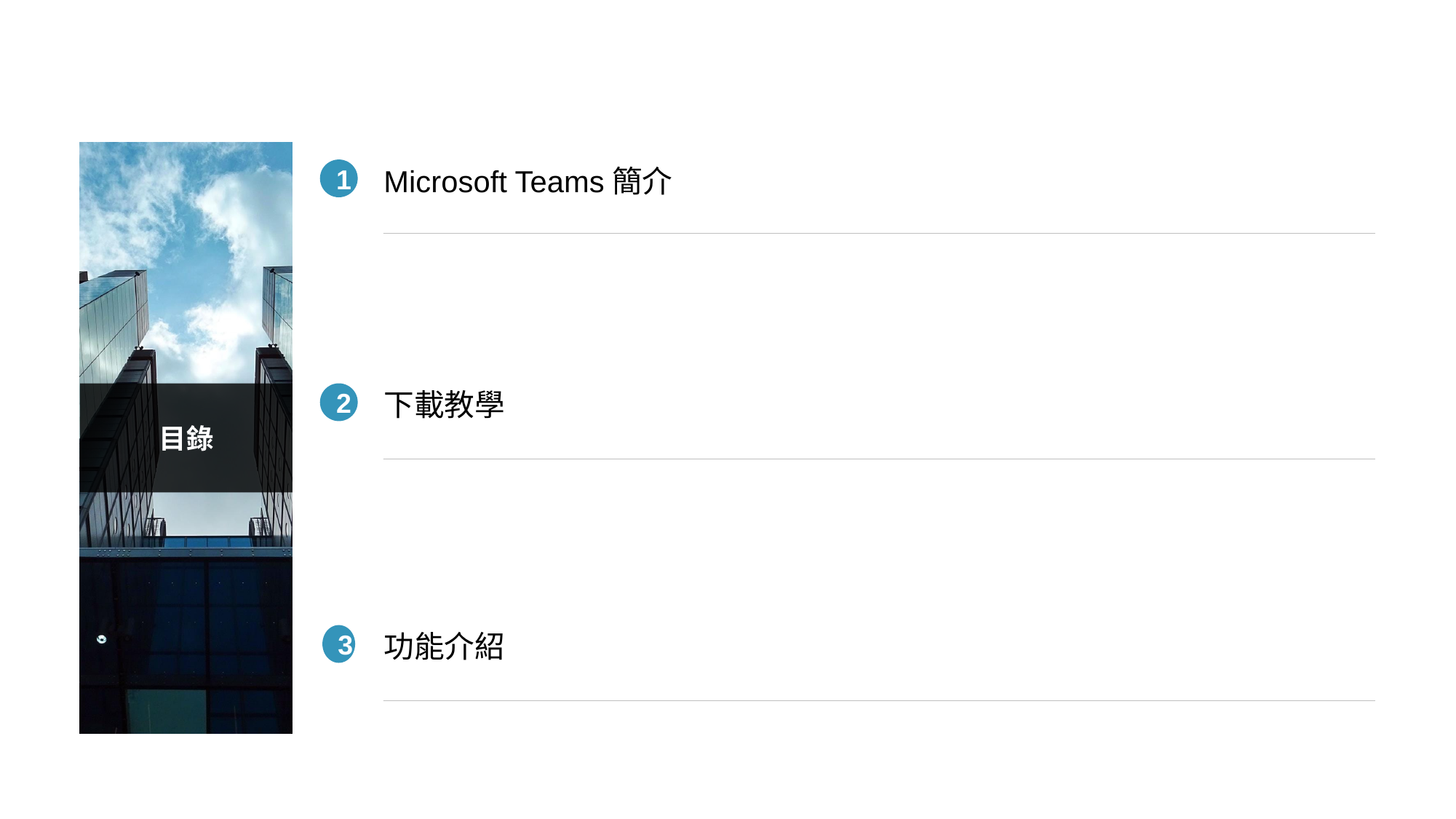

Microsoft Teams簡介
1

下載教學
2
目錄

功能介紹
3